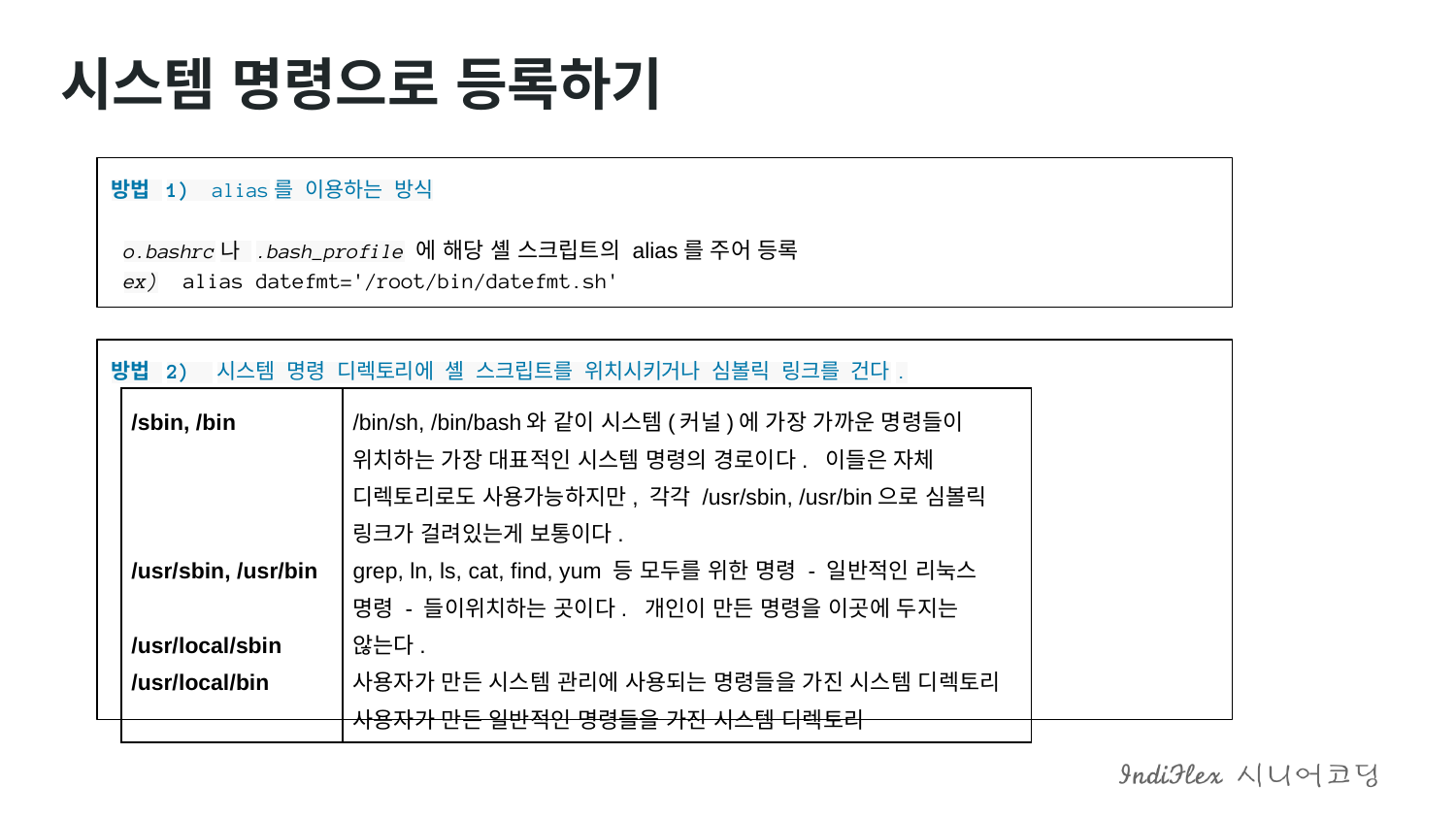

시스템 명령으로 등록하기
방법 1)  alias를 이용하는 방식
  o.bashrc나 .bash_profile 에 해당 셸 스크립트의 alias를 주어 등록
  ex)    alias datefmt='/root/bin/datefmt.sh'
방법 2)  시스템 명령 디렉토리에 셸 스크립트를 위치시키거나 심볼릭 링크를 건다.
| /sbin, /bin /usr/sbin, /usr/bin /usr/local/sbin /usr/local/bin | /bin/sh, /bin/bash와 같이 시스템(커널)에 가장 가까운 명령들이 위치하는 가장 대표적인 시스템 명령의 경로이다. 이들은 자체 디렉토리로도 사용가능하지만, 각각 /usr/sbin, /usr/bin으로 심볼릭 링크가 걸려있는게 보통이다. grep, ln, ls, cat, find, yum 등 모두를 위한 명령 - 일반적인 리눅스 명령 - 들이위치하는 곳이다. 개인이 만든 명령을 이곳에 두지는 않는다. 사용자가 만든 시스템 관리에 사용되는 명령들을 가진 시스템 디렉토리 사용자가 만든 일반적인 명령들을 가진 시스템 디렉토리 |
| --- | --- |